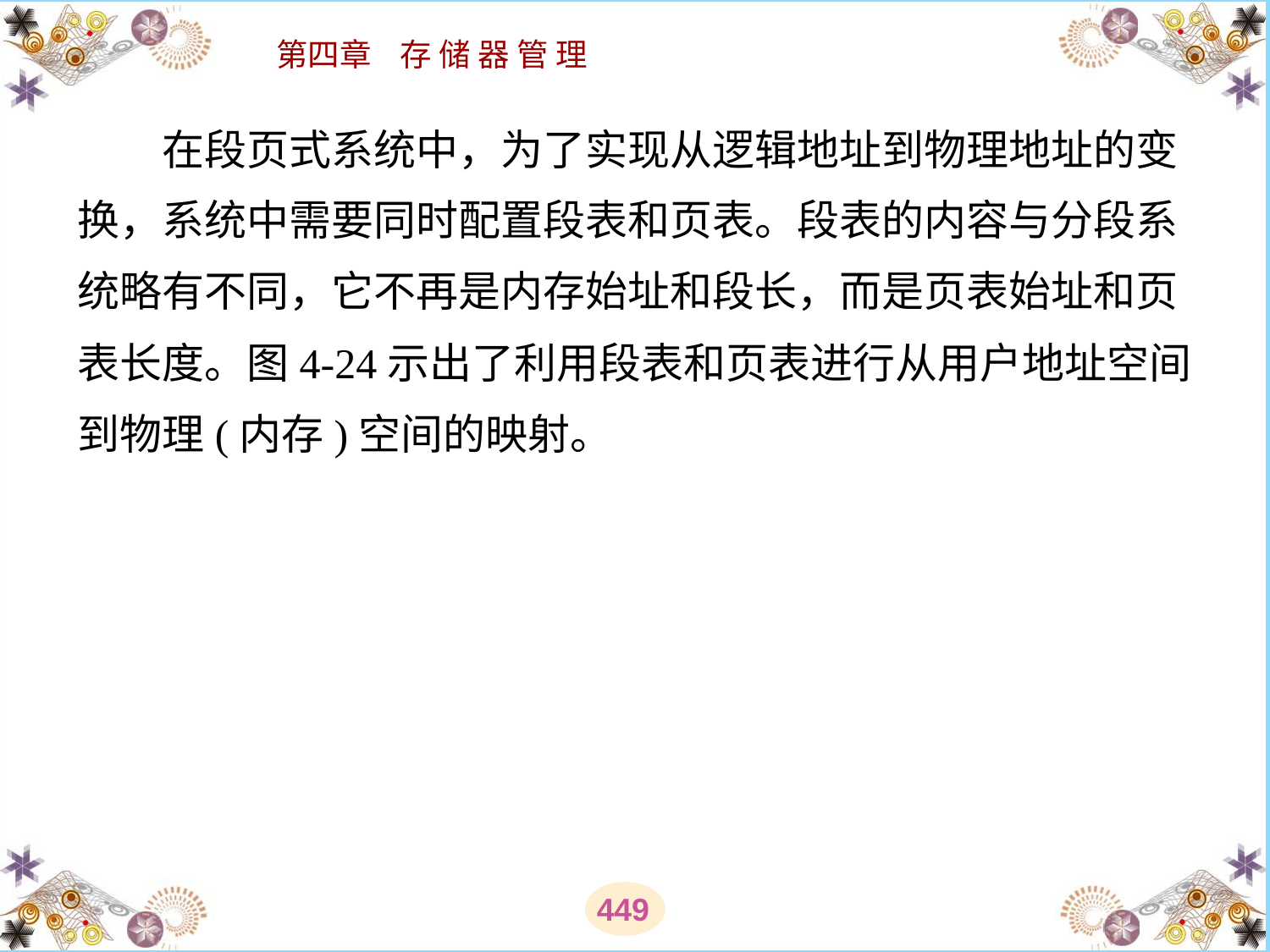

# 在段页式系统中，为了实现从逻辑地址到物理地址的变换，系统中需要同时配置段表和页表。段表的内容与分段系统略有不同，它不再是内存始址和段长，而是页表始址和页表长度。图4-24示出了利用段表和页表进行从用户地址空间到物理(内存)空间的映射。